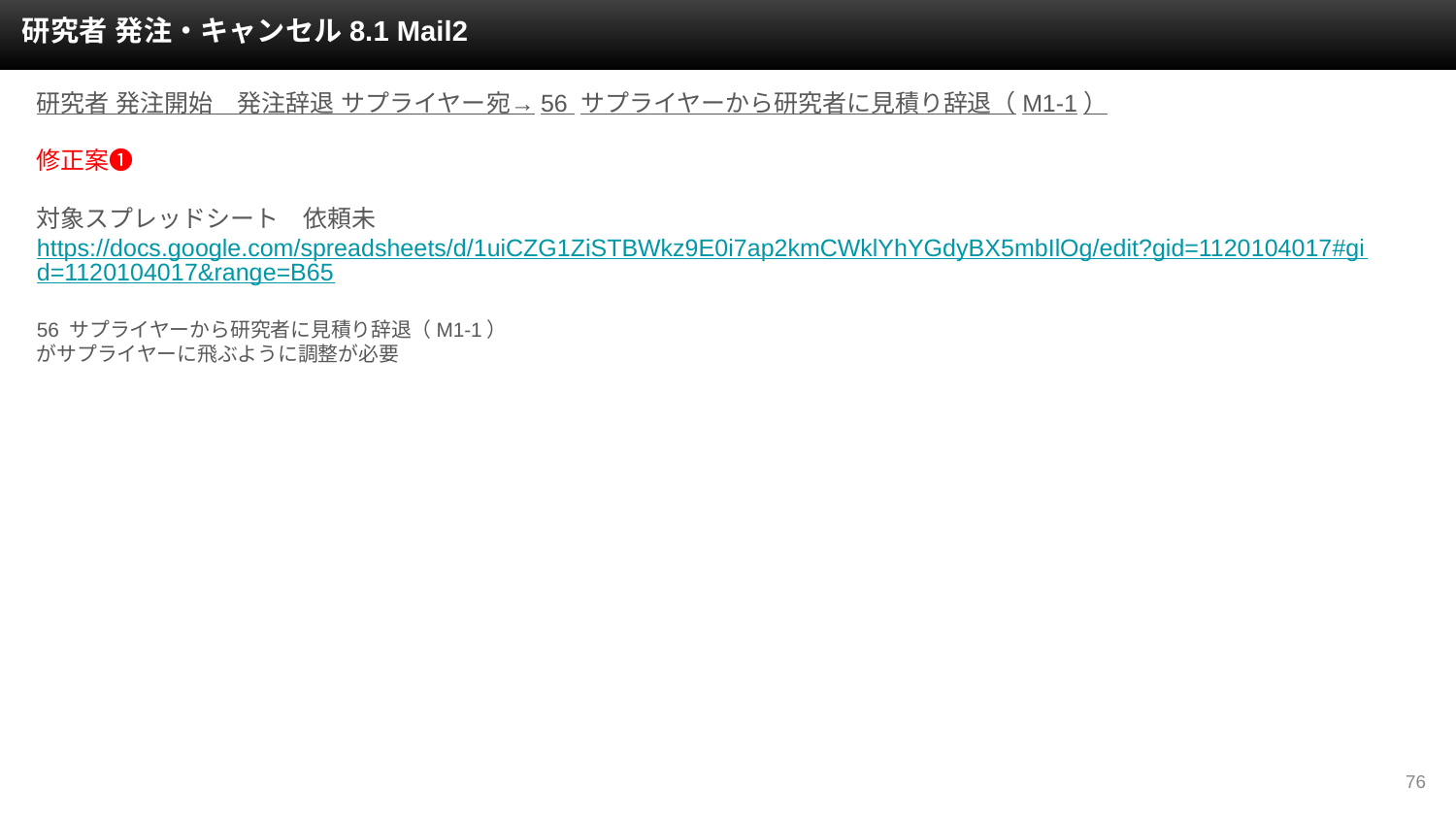

研究者 発注・キャンセル8.1 Mail2

研究者 発注開始　発注辞退 サプライヤー宛→56 サプライヤーから研究者に見積り辞退（M1-1）

修正案❶

対象スプレッドシート　依頼未
https://docs.google.com/spreadsheets/d/1uiCZG1ZiSTBWkz9E0i7ap2kmCWklYhYGdyBX5mbIlOg/edit?gid=1120104017#gid=1120104017&range=B65

56 サプライヤーから研究者に見積り辞退（M1-1）
がサプライヤーに飛ぶように調整が必要
76